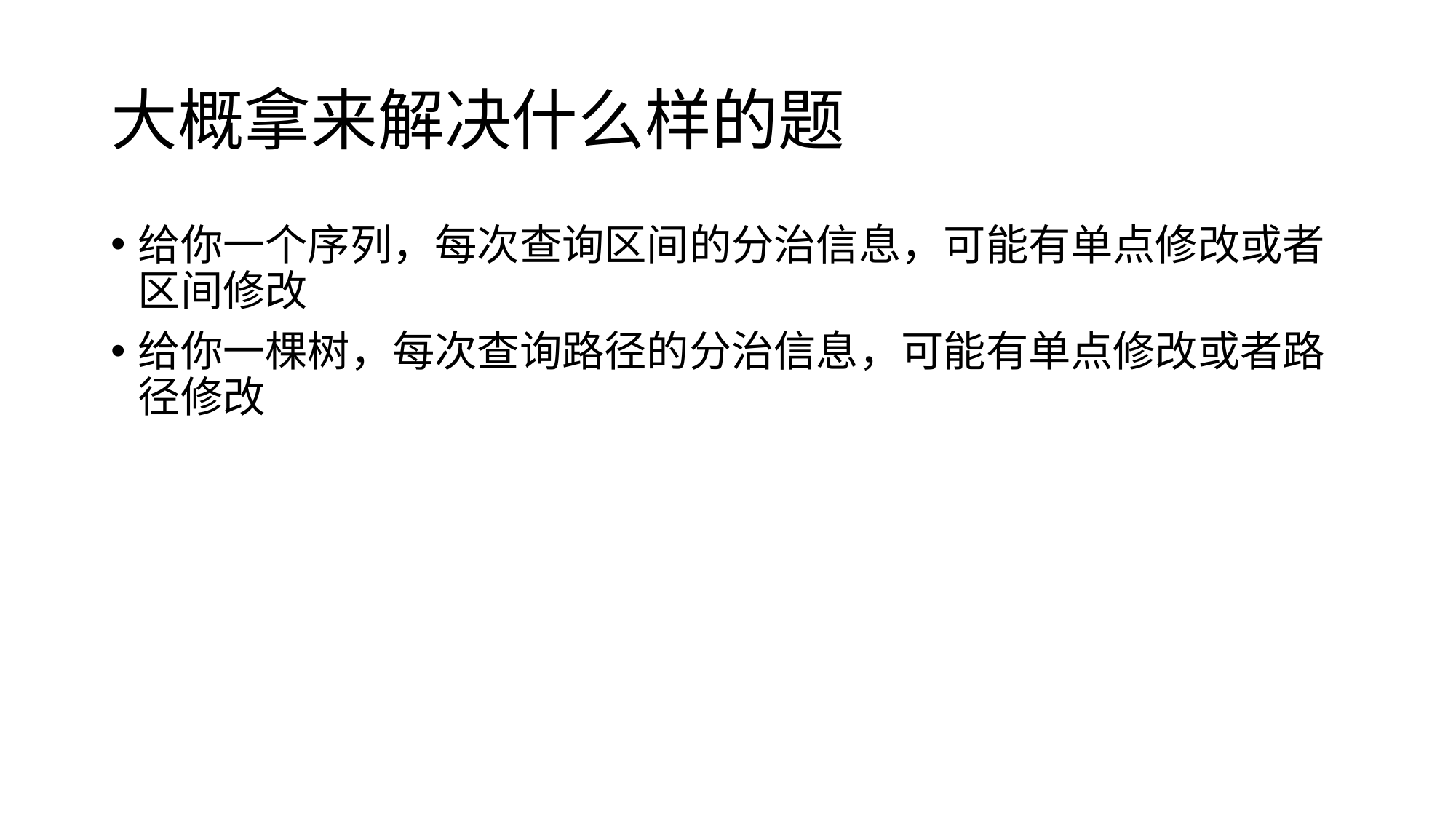

# 大概拿来解决什么样的题
给你一个序列，每次查询区间的分治信息，可能有单点修改或者区间修改
给你一棵树，每次查询路径的分治信息，可能有单点修改或者路径修改